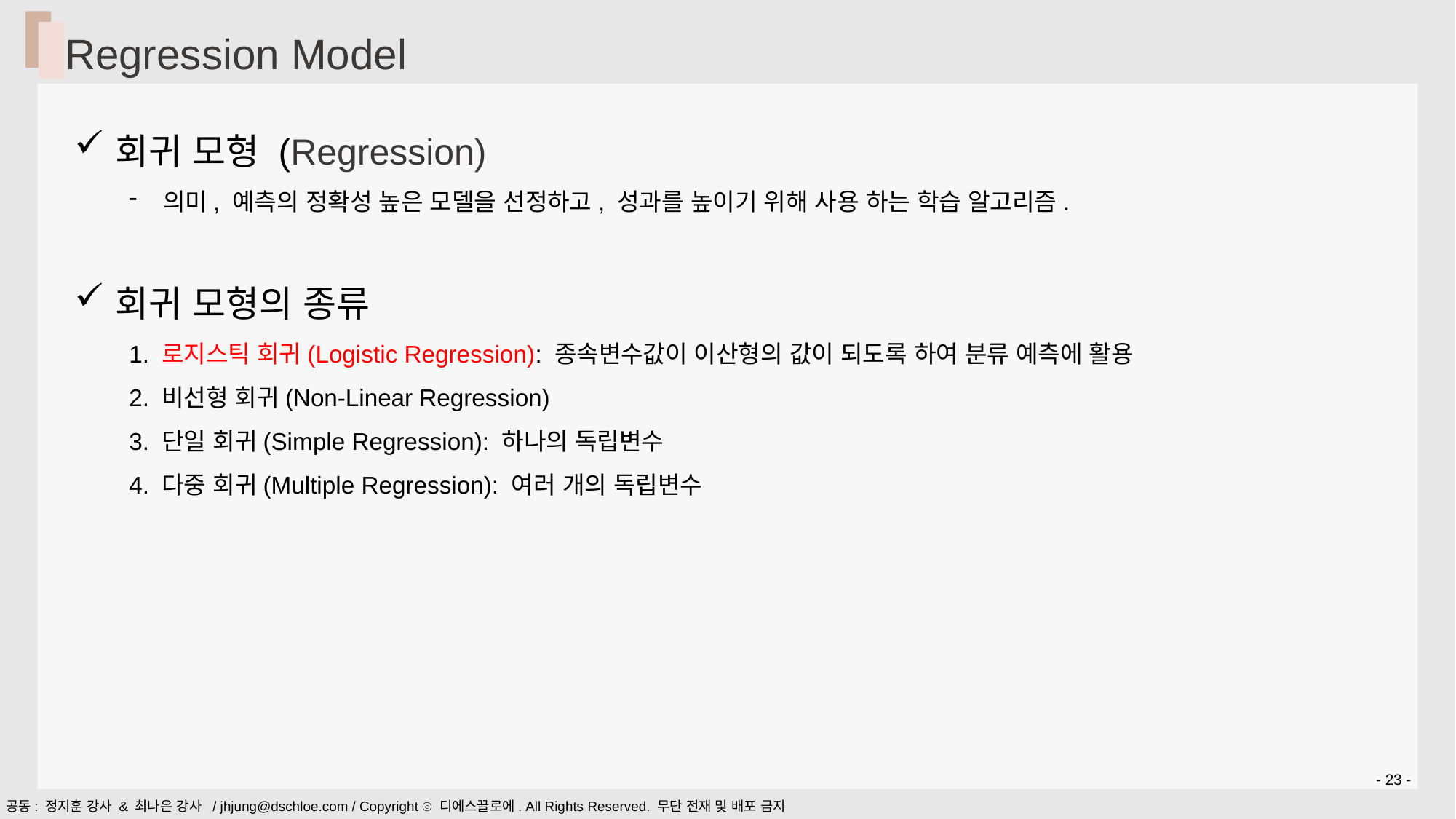

Regression Model
회귀 모형 (Regression)
의미, 예측의 정확성 높은 모델을 선정하고, 성과를 높이기 위해 사용 하는 학습 알고리즘.

회귀 모형의 종류
1. 로지스틱 회귀(Logistic Regression): 종속변수값이 이산형의 값이 되도록 하여 분류 예측에 활용
2. 비선형 회귀(Non-Linear Regression)
3. 단일 회귀(Simple Regression): 하나의 독립변수
4. 다중 회귀(Multiple Regression): 여러 개의 독립변수
- 23 -